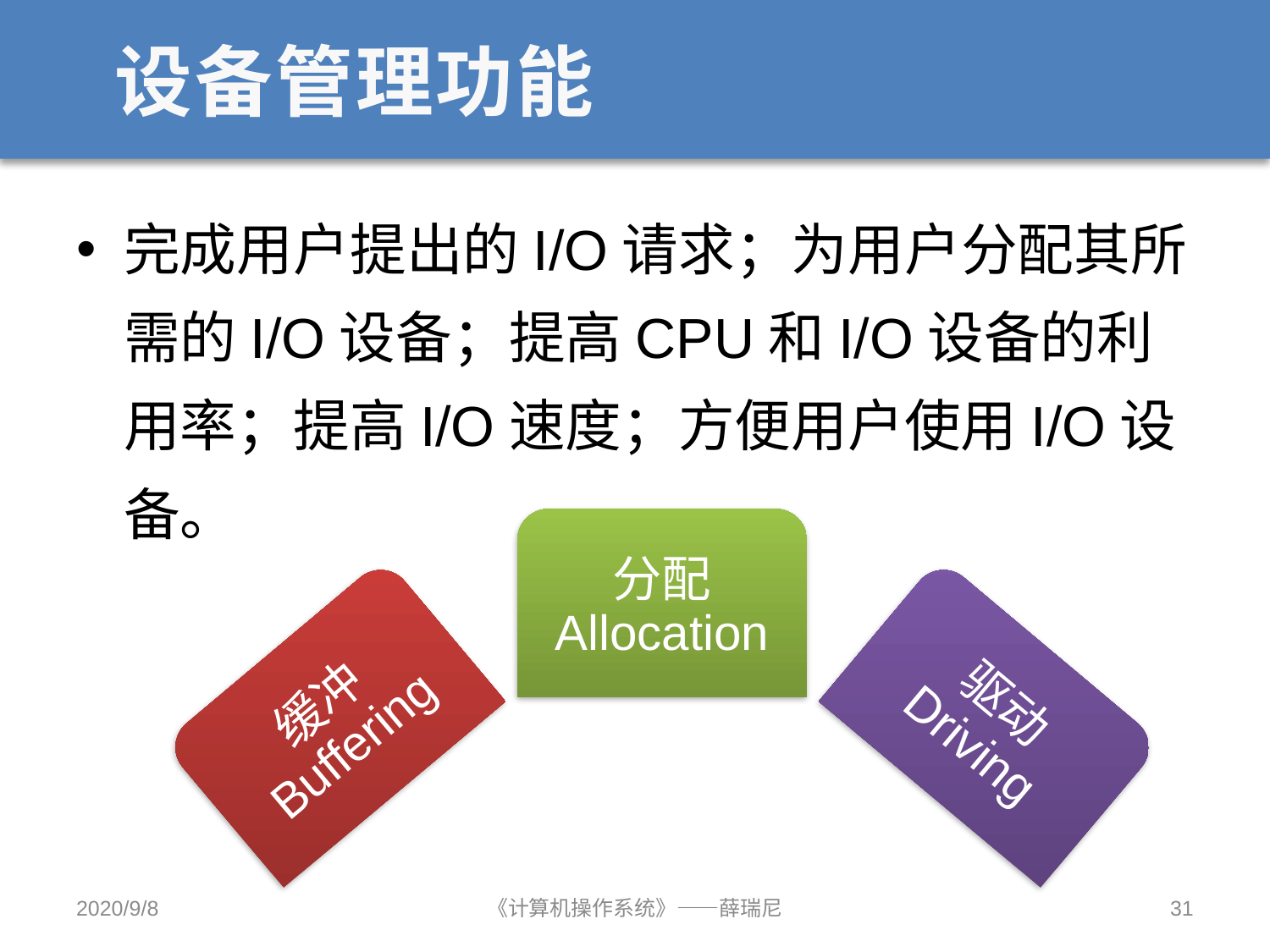

# 设备管理功能
完成用户提出的I/O请求；为用户分配其所需的I/O设备；提高CPU和I/O设备的利用率；提高I/O速度；方便用户使用I/O设备。

缓冲
Buffering
分配
Allocation
驱动
Driving
2020/9/8
《计算机操作系统》——薛瑞尼
31